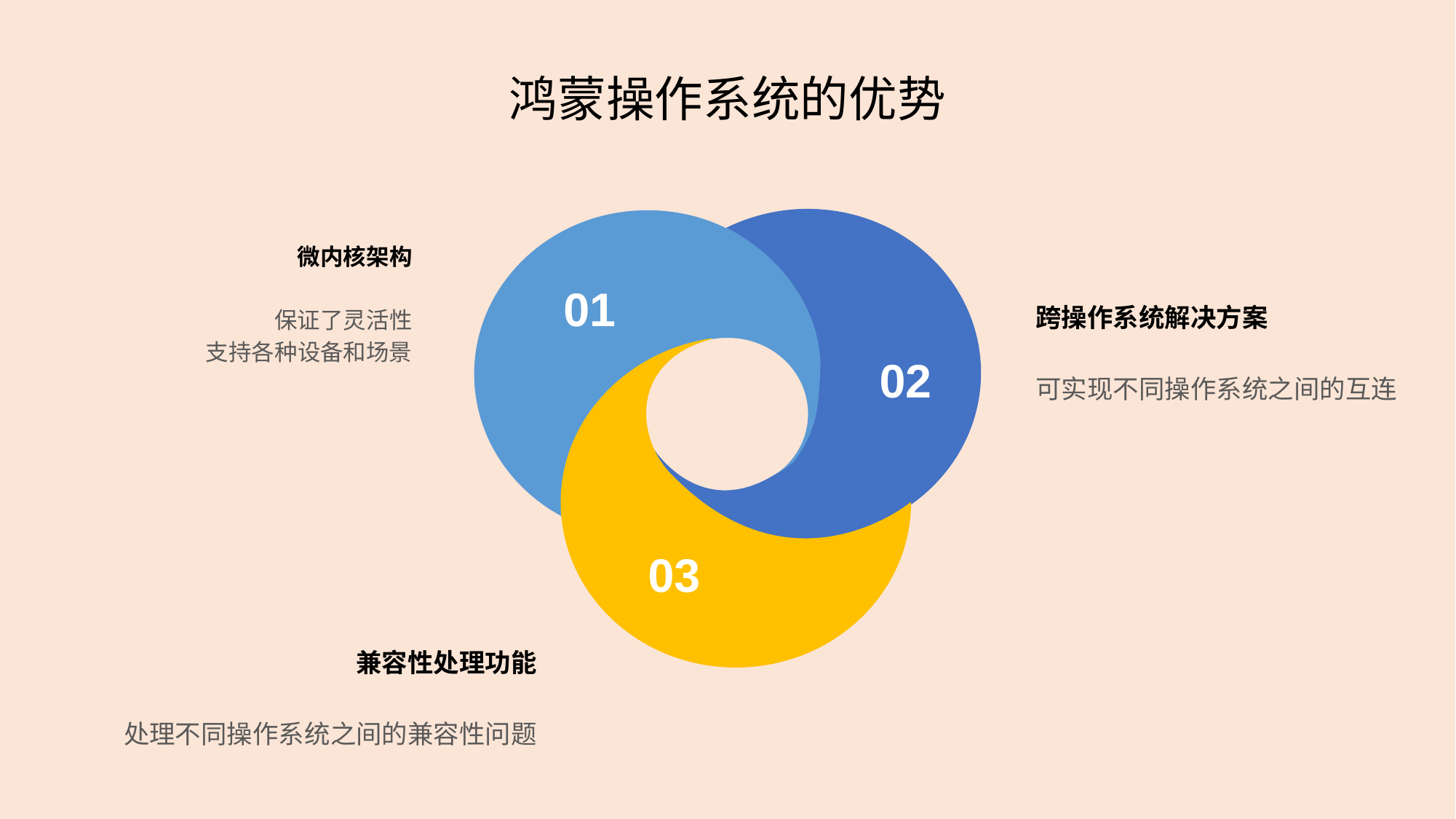

# 鸿蒙操作系统的优势
微内核架构

保证了灵活性
支持各种设备和场景
跨操作系统解决方案

可实现不同操作系统之间的互连
兼容性处理功能

处理不同操作系统之间的兼容性问题